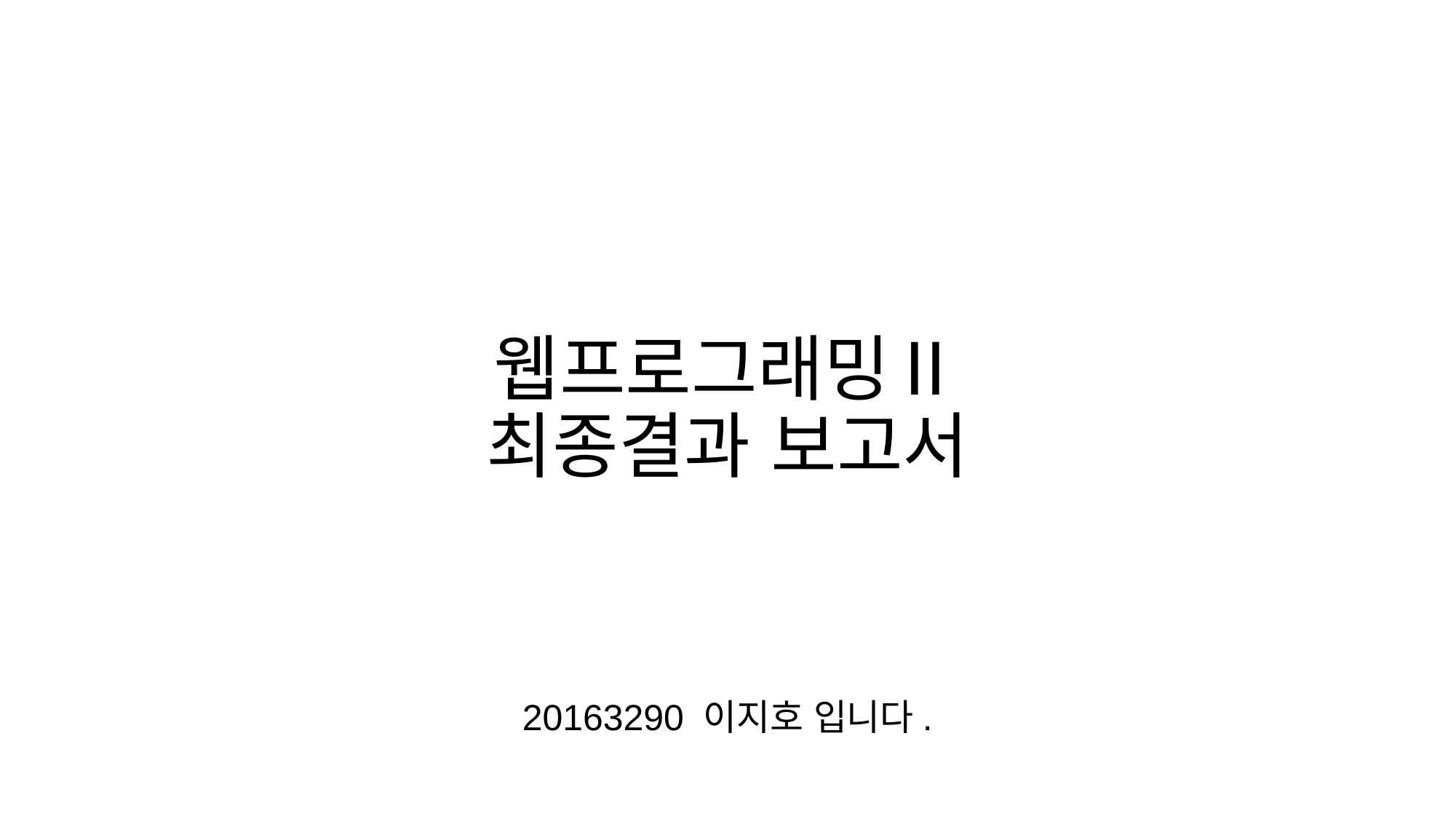

# 웹프로그래밍Ⅱ 최종결과 보고서
20163290 이지호 입니다.